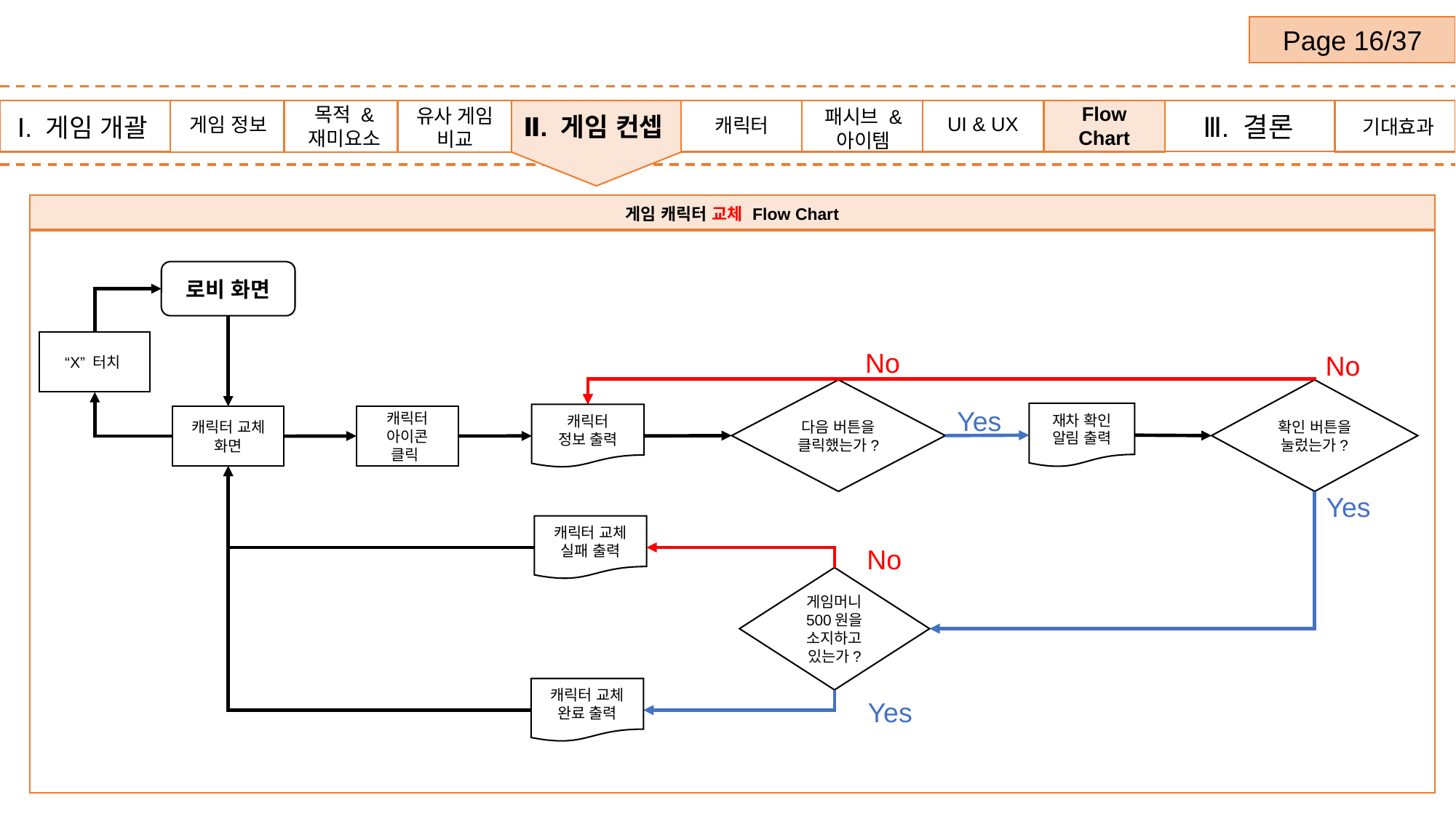

Page 16/37

Flow Chart
유사 게임
비교

캐릭터

Ⅲ. 결론
UI & UX
게임 정보
기대효과
게임 정보
Ⅱ. 게임 컨셉
Ⅰ. 게임 개괄
목적 &
재미요소
패시브 &
아이템
| 게임 캐릭터 교체 Flow Chart |
| --- |
|  |
로비 화면
“X” 터치
No
No
확인 버튼을
눌렀는가?
다음 버튼을
클릭했는가?
Yes
재차 확인
알림 출력
캐릭터
정보 출력
캐릭터 교체
화면
캐릭터
아이콘
클릭
Yes
캐릭터 교체
실패 출력
No
게임머니
500원을
소지하고
있는가?
캐릭터 교체
완료 출력
Yes